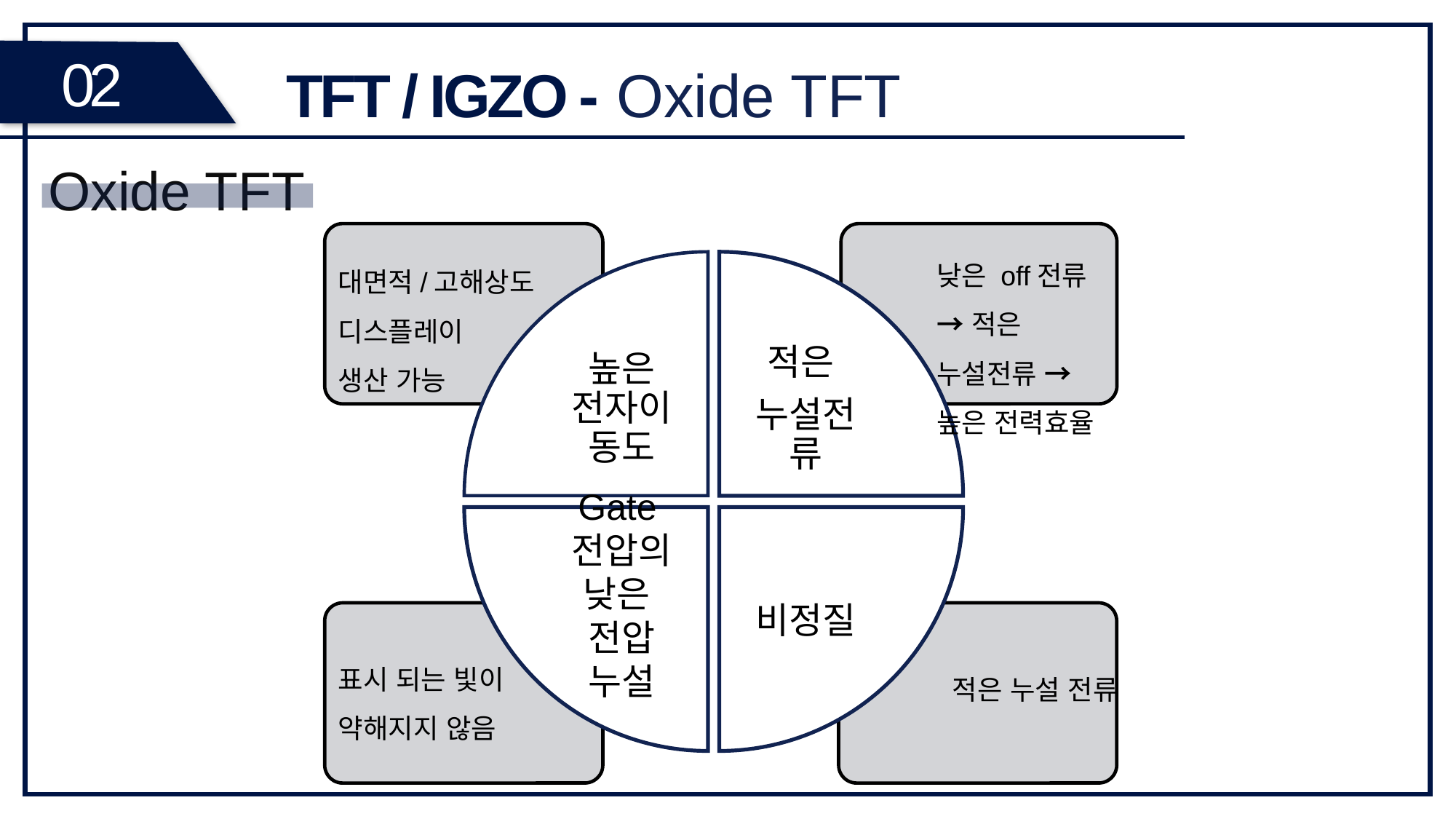

02
TFT / IGZO - Oxide TFT

Oxide TFT

높은 전자이동도
적은
누설전류

비정질
Gate전압의 낮은  전압 누설
낮은 off전류→ 적은 누설전류 →높은 전력효율
대면적/고해상도
디스플레이
생산 가능

표시 되는 빛이 약해지지 않음

적은 누설 전류